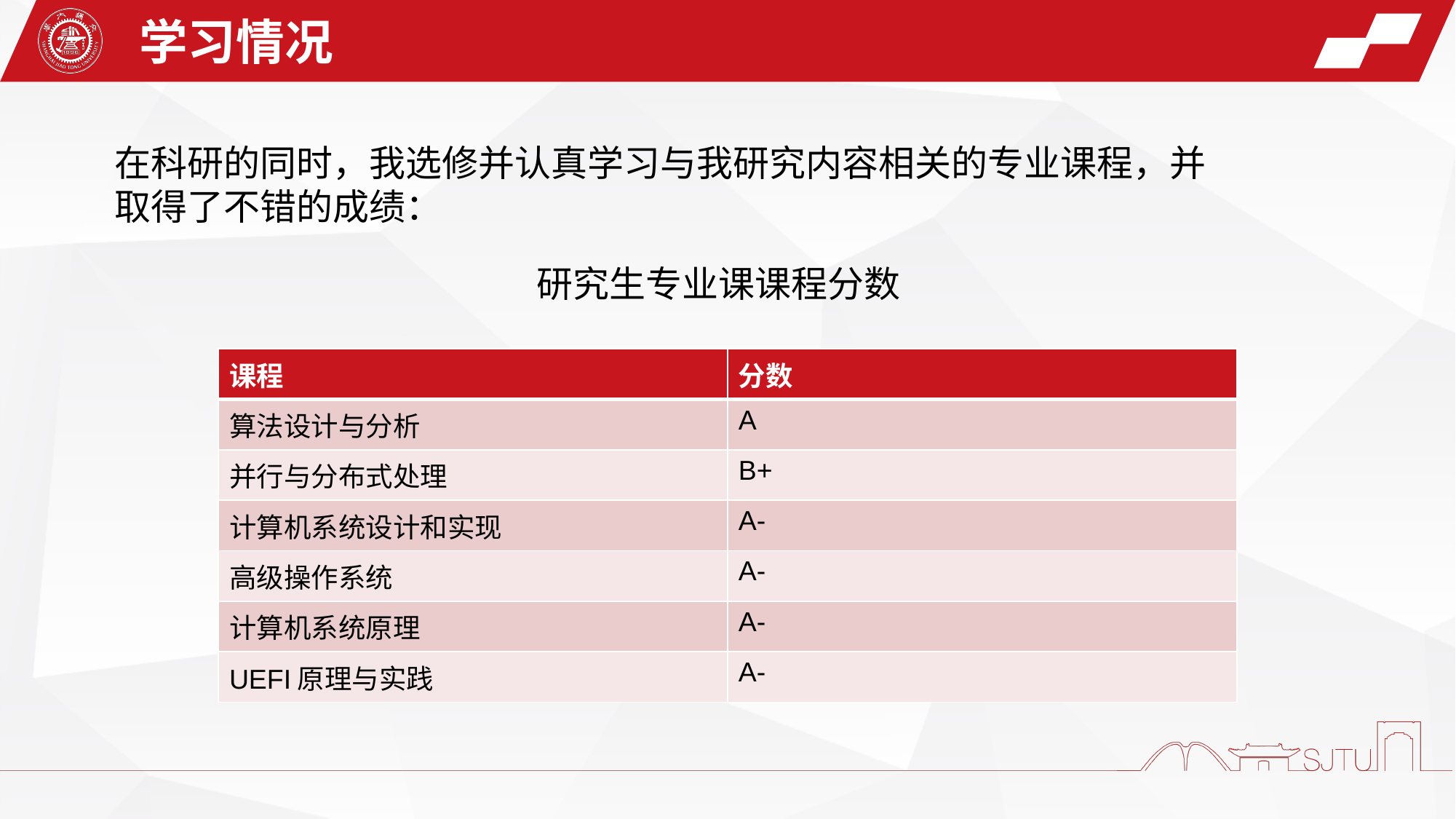

学习情况
在科研的同时，我选修并认真学习与我研究内容相关的专业课程，并取得了不错的成绩：

研究生专业课课程分数
| 课程 | 分数 |
| --- | --- |
| 算法设计与分析 | A |
| 并行与分布式处理 | B+ |
| 计算机系统设计和实现 | A- |
| 高级操作系统 | A- |
| 计算机系统原理 | A- |
| UEFI原理与实践 | A- |